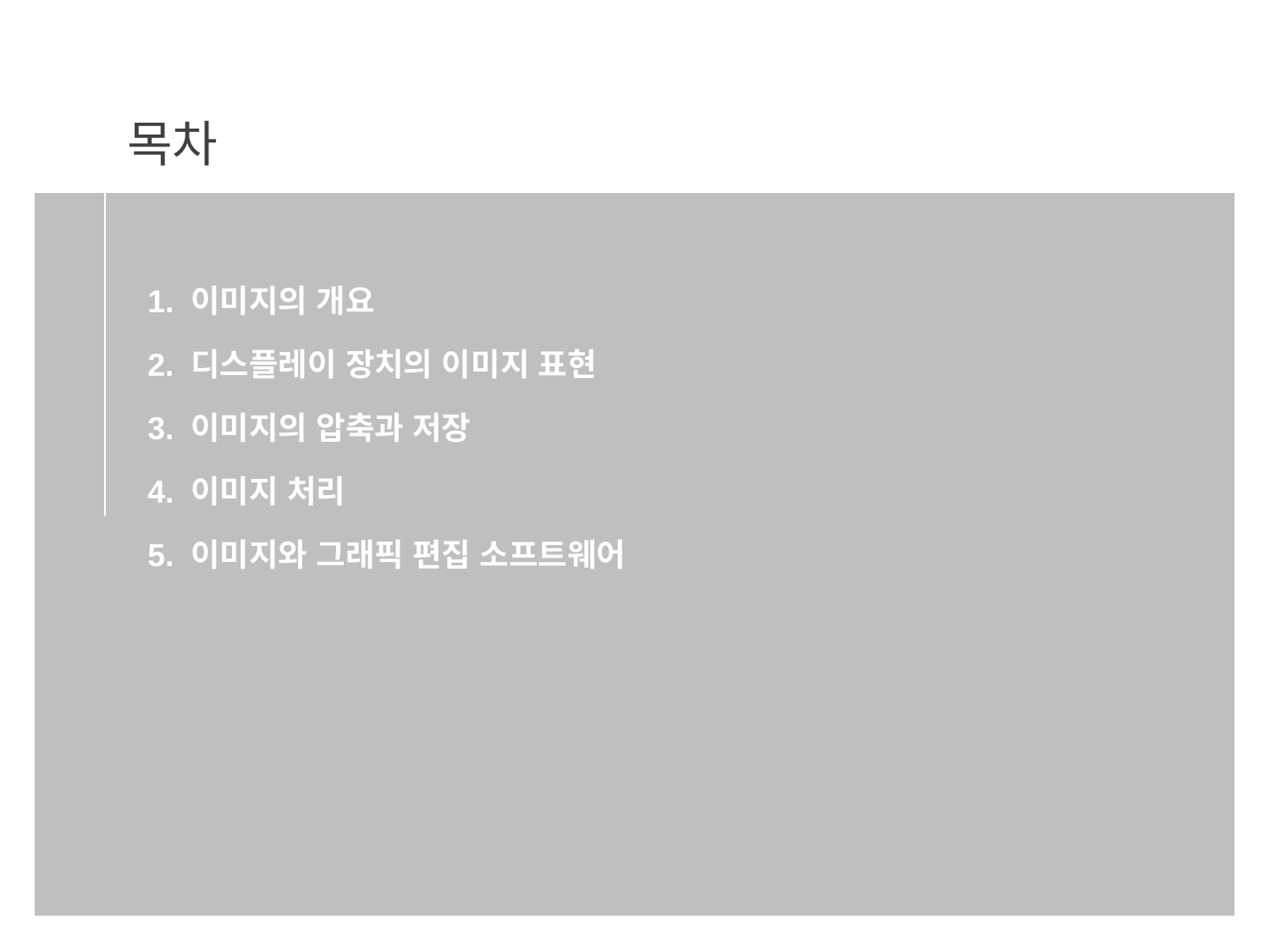

1. 이미지의 개요
2. 디스플레이 장치의 이미지 표현
3. 이미지의 압축과 저장
4. 이미지 처리
5. 이미지와 그래픽 편집 소프트웨어